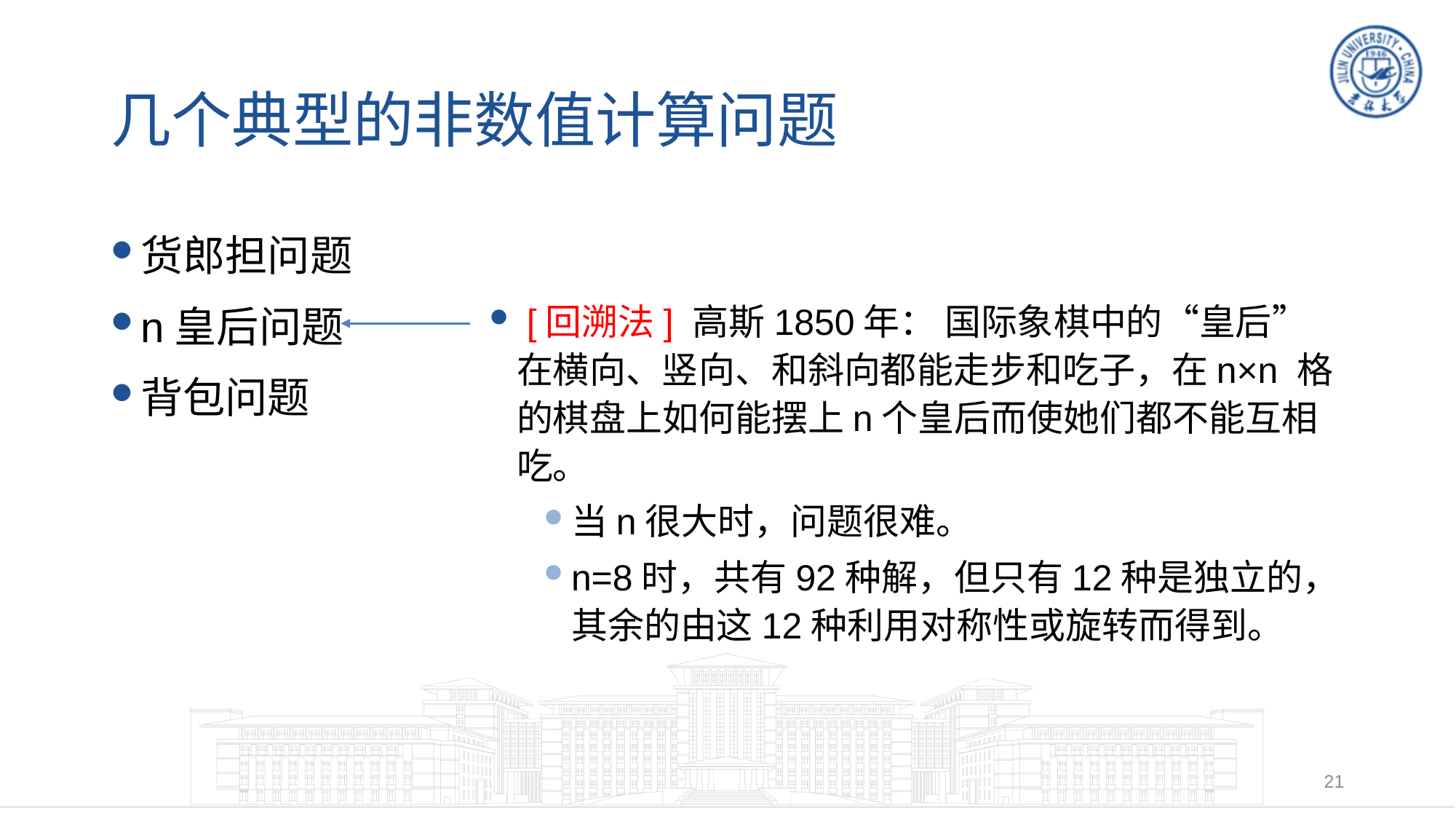

# 几个典型的非数值计算问题
货郎担问题
n皇后问题
背包问题
 [回溯法] 高斯1850年： 国际象棋中的“皇后”在横向、竖向、和斜向都能走步和吃子，在n×n 格的棋盘上如何能摆上n个皇后而使她们都不能互相吃。
当n很大时，问题很难。
n=8时，共有92种解，但只有12种是独立的，其余的由这12种利用对称性或旋转而得到。
21